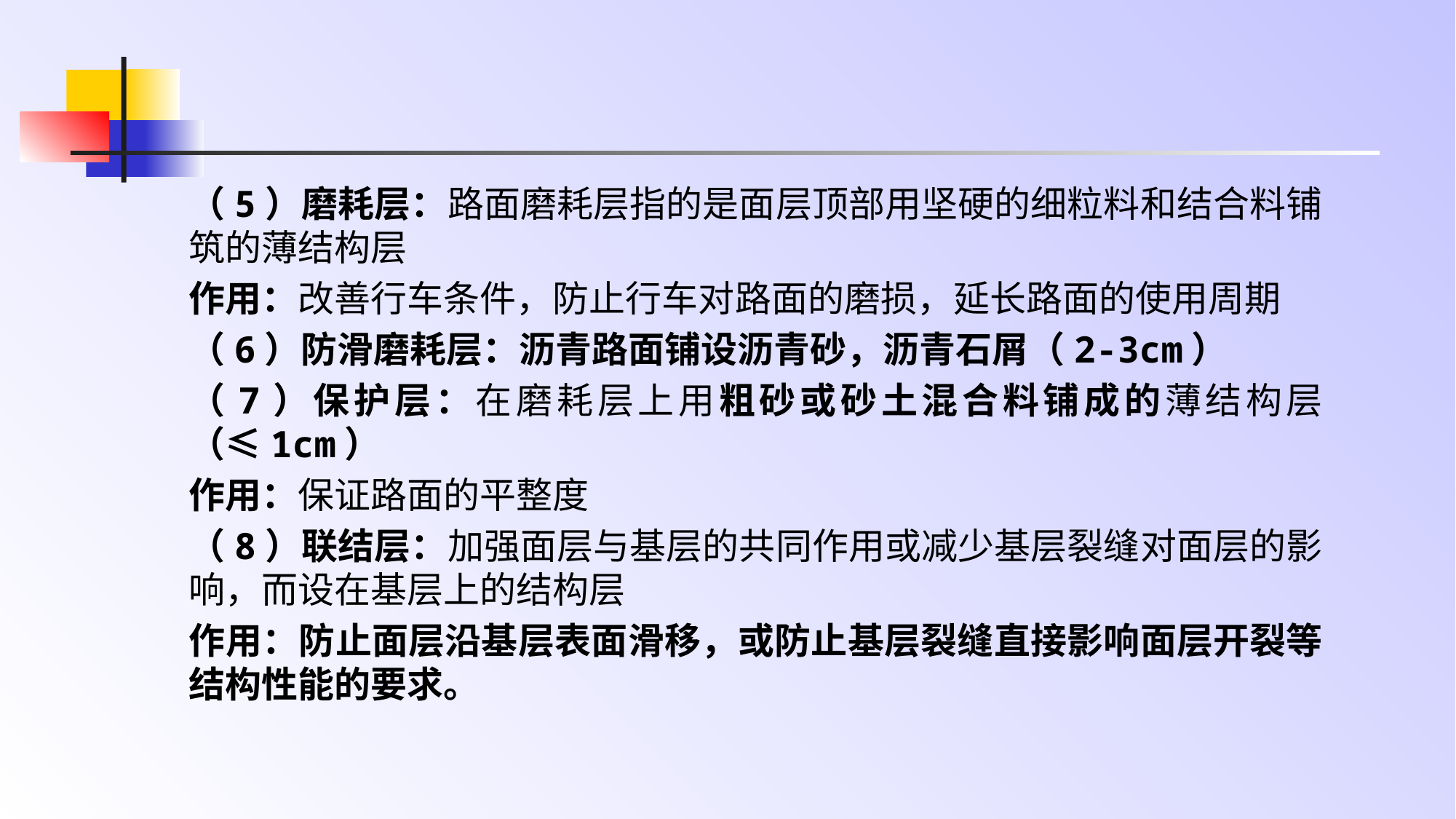

（5）磨耗层：路面磨耗层指的是面层顶部用坚硬的细粒料和结合料铺筑的薄结构层
作用：改善行车条件，防止行车对路面的磨损，延长路面的使用周期
（6）防滑磨耗层：沥青路面铺设沥青砂，沥青石屑（2-3cm）
（7）保护层：在磨耗层上用粗砂或砂土混合料铺成的薄结构层（≤1cm）
作用：保证路面的平整度
（8）联结层：加强面层与基层的共同作用或减少基层裂缝对面层的影响，而设在基层上的结构层
作用：防止面层沿基层表面滑移，或防止基层裂缝直接影响面层开裂等结构性能的要求。